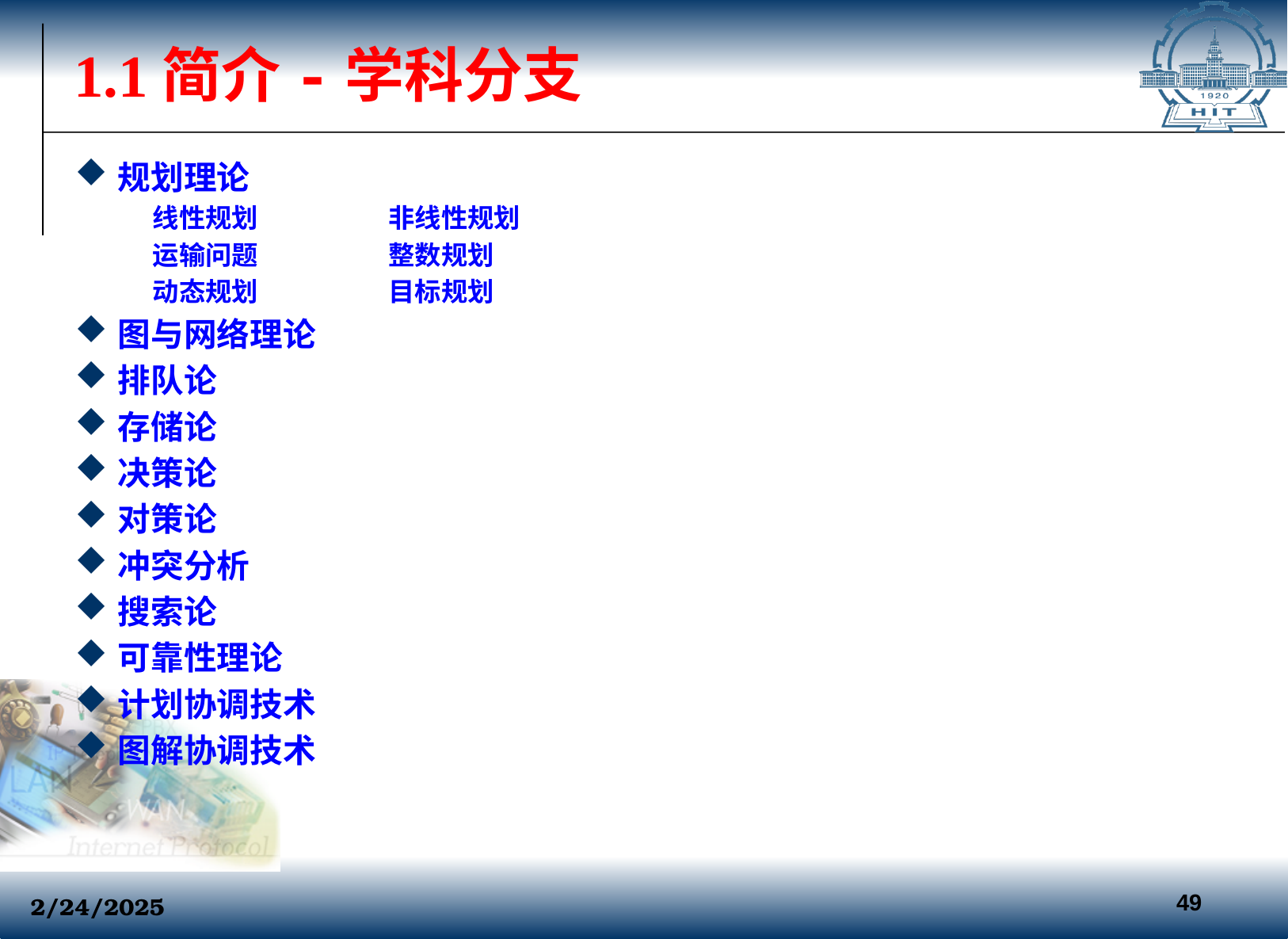

# 1.1简介-学科分支
规划理论
            线性规划                      非线性规划
            运输问题                      整数规划
            动态规划                      目标规划
图与网络理论
排队论
存储论
决策论
对策论
冲突分析
搜索论
可靠性理论
计划协调技术
图解协调技术